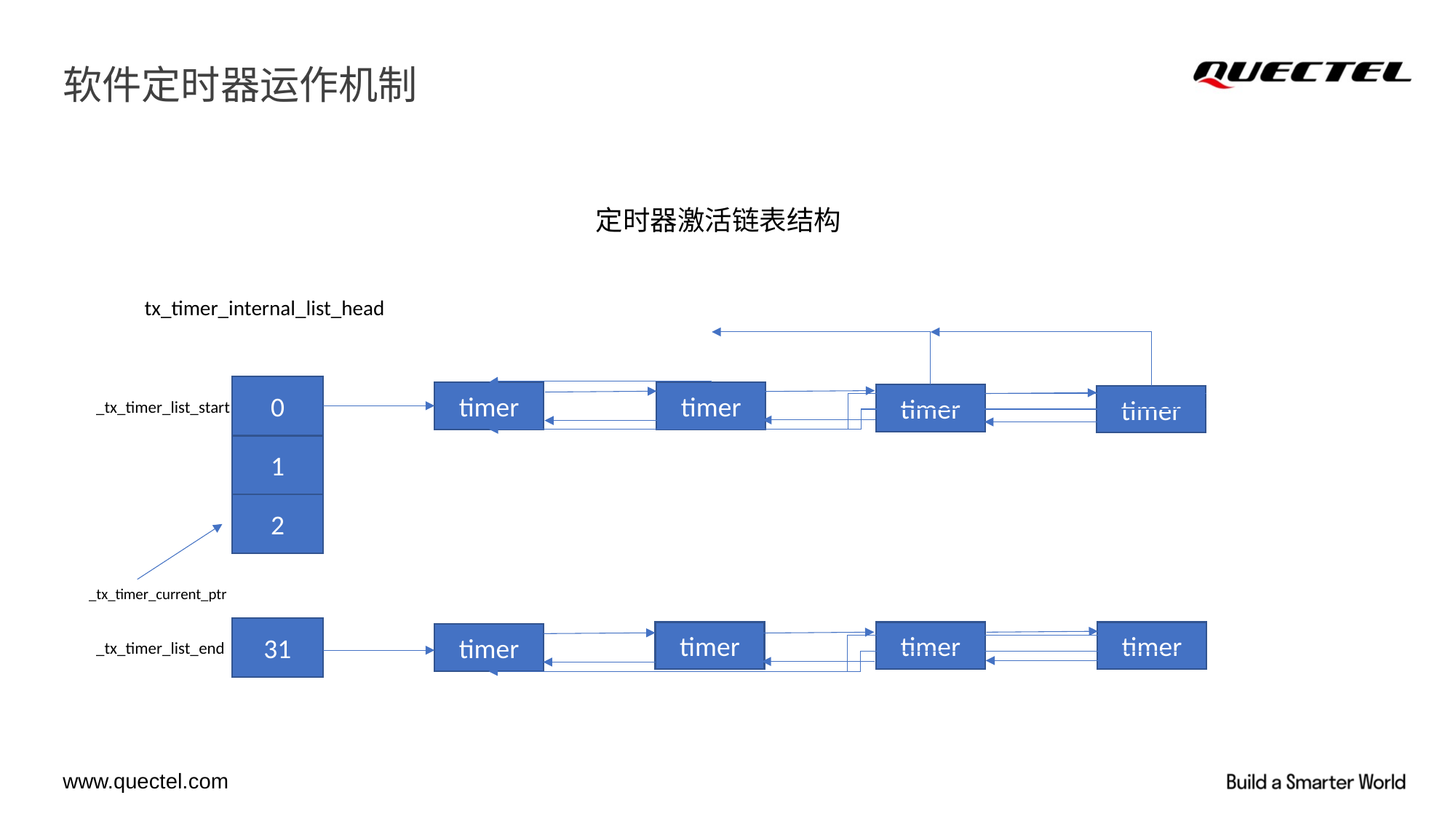

# 软件定时器运作机制
定时器激活链表结构
tx_timer_internal_list_head
0
timer
timer
timer
timer
_tx_timer_list_start
1
2
31
timer
timer
timer
timer
_tx_timer_list_end
_tx_timer_current_ptr